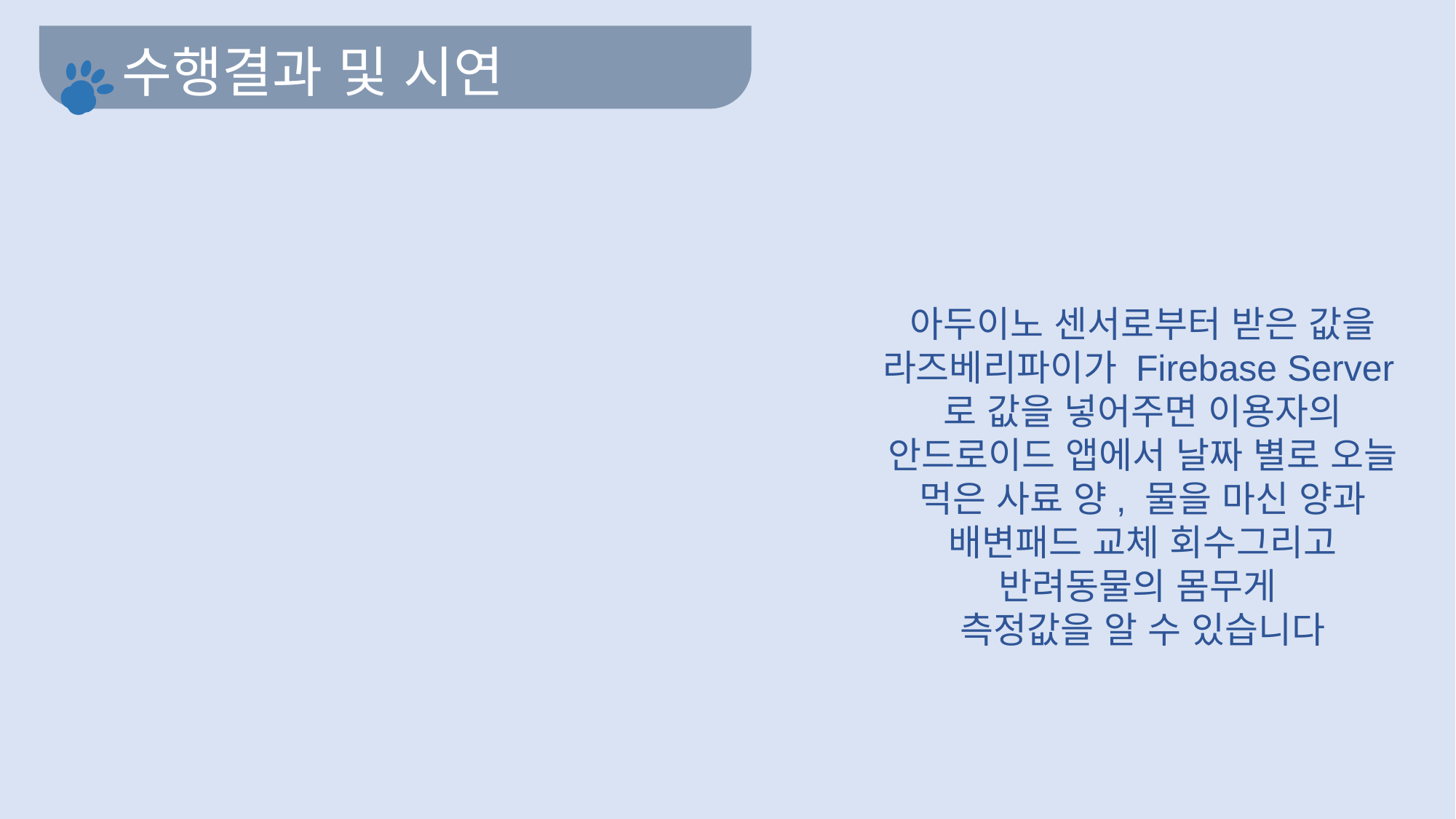

수행결과 및 시연

아두이노 센서로부터 받은 값을
라즈베리파이가 Firebase Server로 값을 넣어주면 이용자의 안드로이드 앱에서 날짜 별로 오늘 먹은 사료 양, 물을 마신 양과 배변패드 교체 회수그리고 반려동물의 몸무게
측정값을 알 수 있습니다